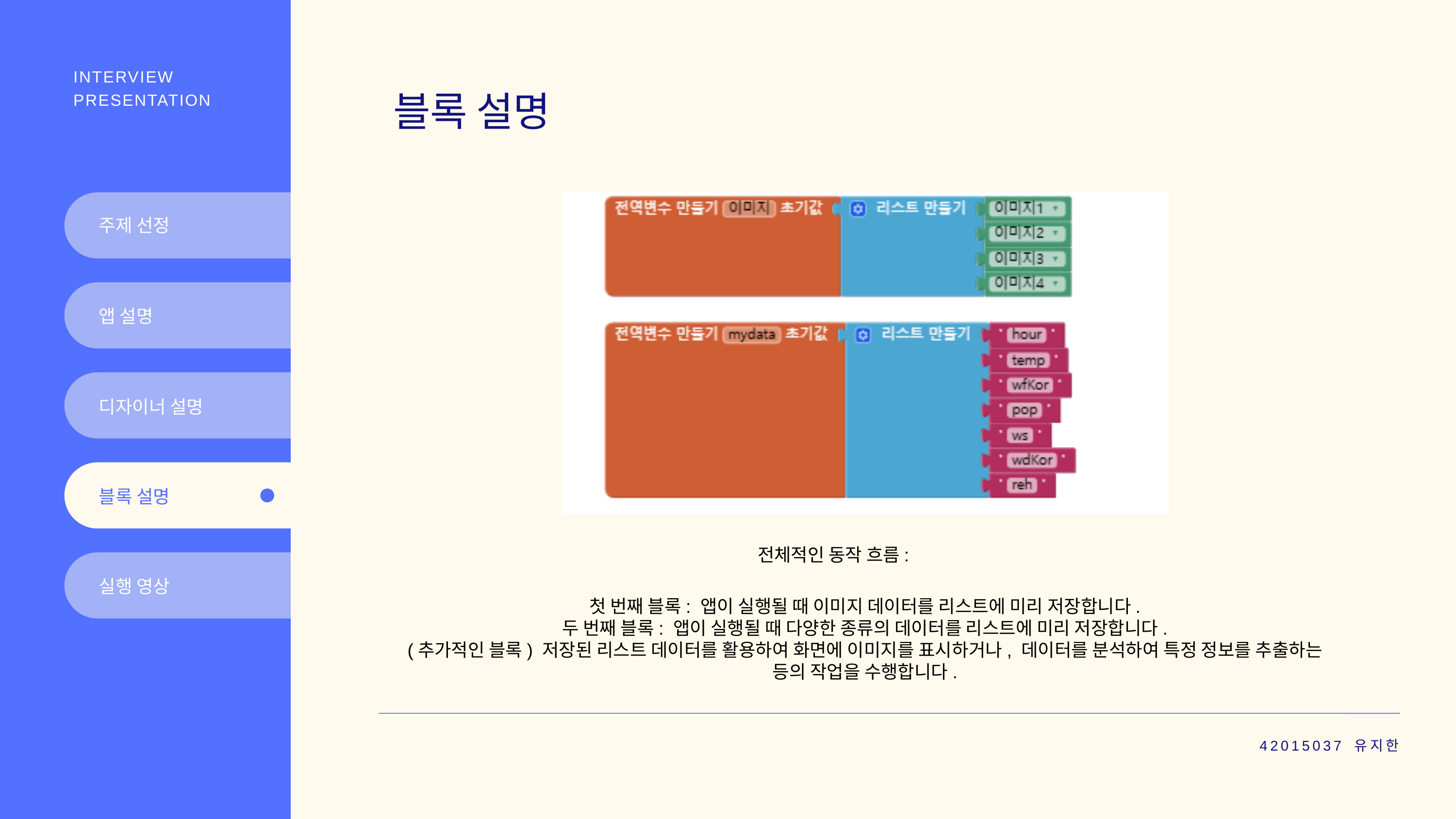

INTERVIEW PRESENTATION
블록 설명

주제 선정

앱 설명

디자이너 설명

블록 설명

전체적인 동작 흐름:

실행 영상
첫 번째 블록: 앱이 실행될 때 이미지 데이터를 리스트에 미리 저장합니다.
두 번째 블록: 앱이 실행될 때 다양한 종류의 데이터를 리스트에 미리 저장합니다.
(추가적인 블록) 저장된 리스트 데이터를 활용하여 화면에 이미지를 표시하거나, 데이터를 분석하여 특정 정보를 추출하는 등의 작업을 수행합니다.

42015037 유지한